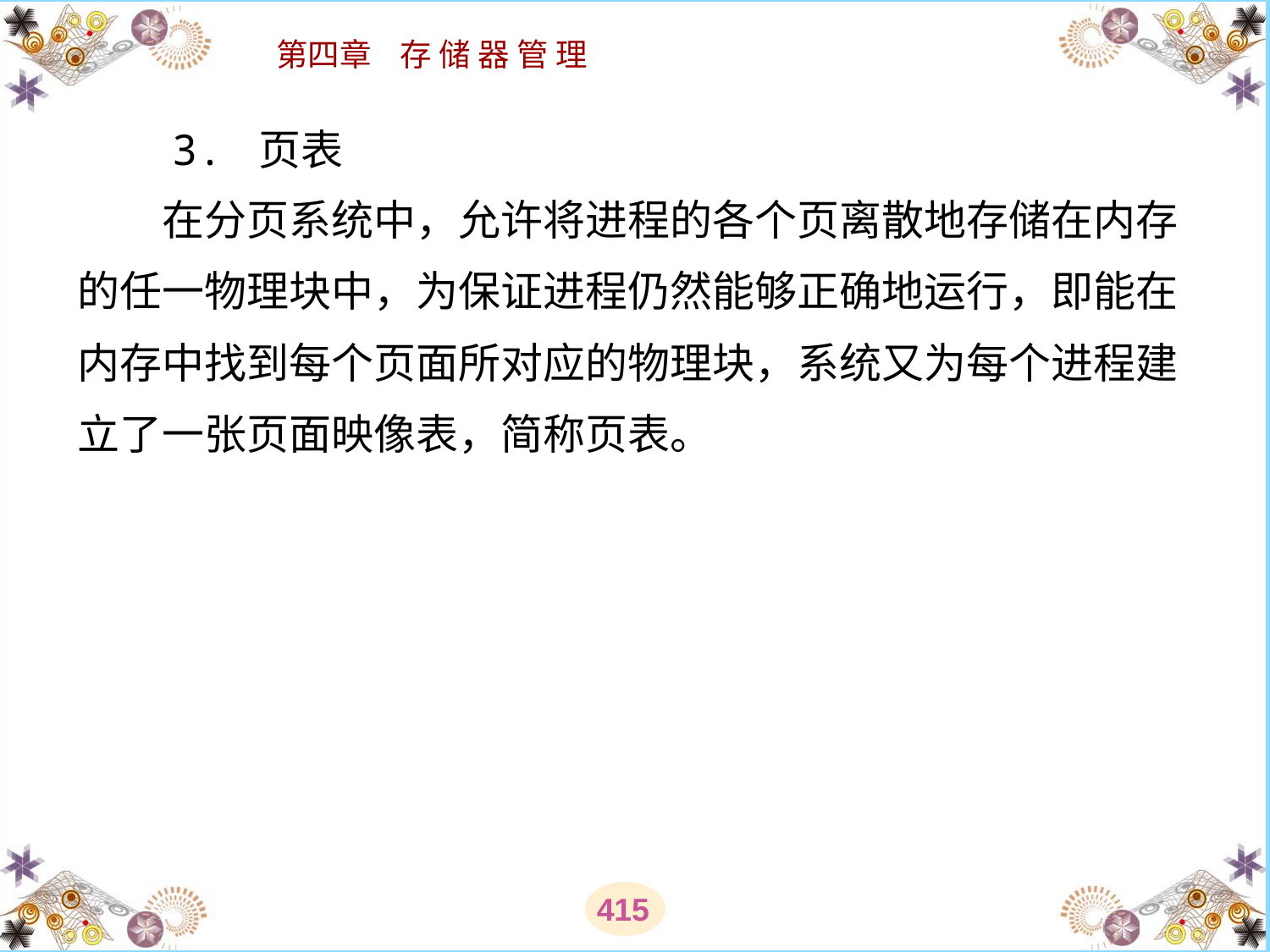

# 3. 页表 　　在分页系统中，允许将进程的各个页离散地存储在内存的任一物理块中，为保证进程仍然能够正确地运行，即能在内存中找到每个页面所对应的物理块，系统又为每个进程建立了一张页面映像表，简称页表。